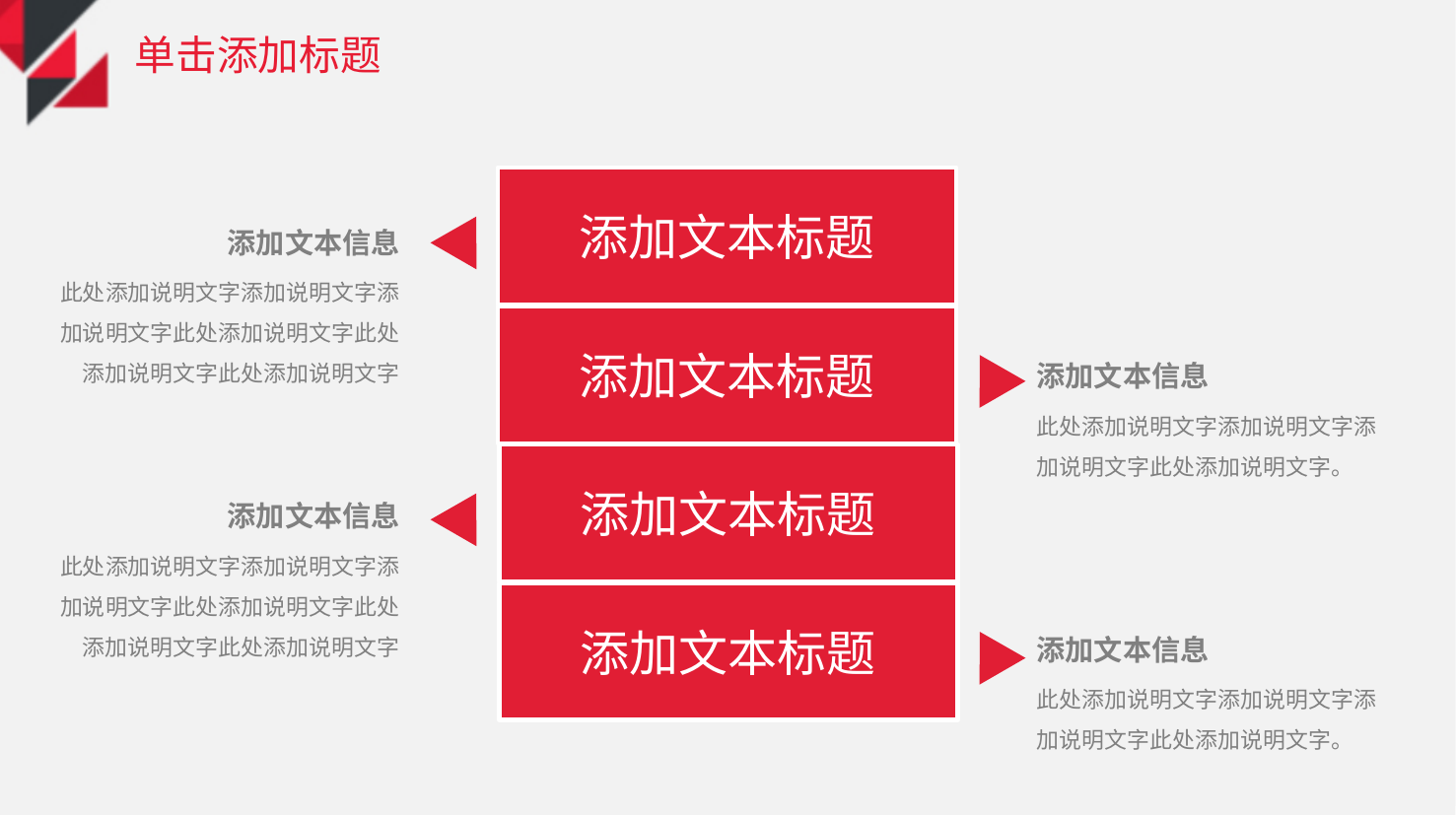

添加文本标题

添加文本信息
此处添加说明文字添加说明文字添加说明文字此处添加说明文字此处添加说明文字此处添加说明文字
添加文本标题

添加文本信息
此处添加说明文字添加说明文字添加说明文字此处添加说明文字。
添加文本标题

添加文本信息
此处添加说明文字添加说明文字添加说明文字此处添加说明文字此处添加说明文字此处添加说明文字
添加文本标题
添加文本信息
此处添加说明文字添加说明文字添加说明文字此处添加说明文字。